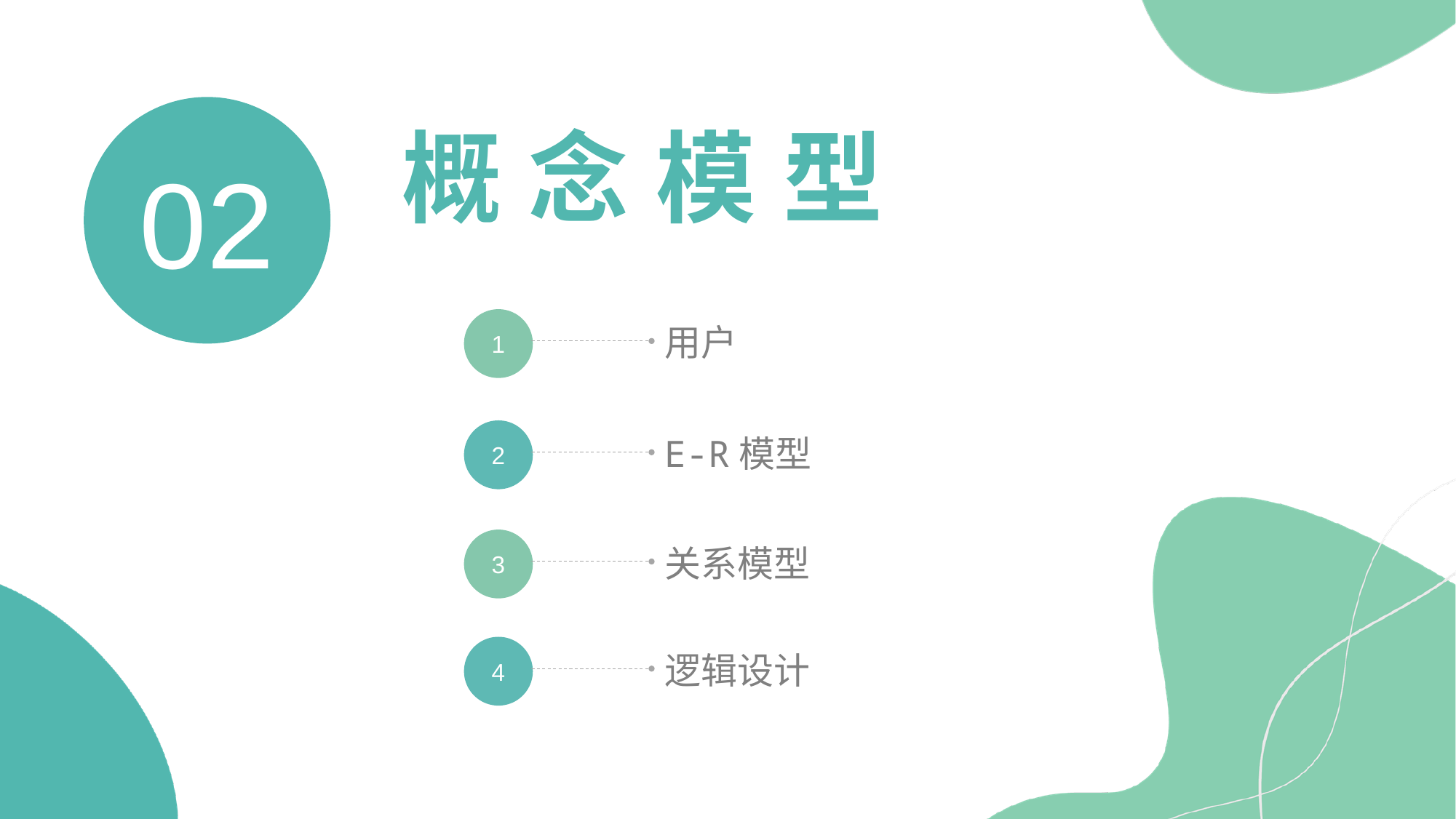

02
概念模型
1
用户
2
E-R模型
3
关系模型
4
逻辑设计